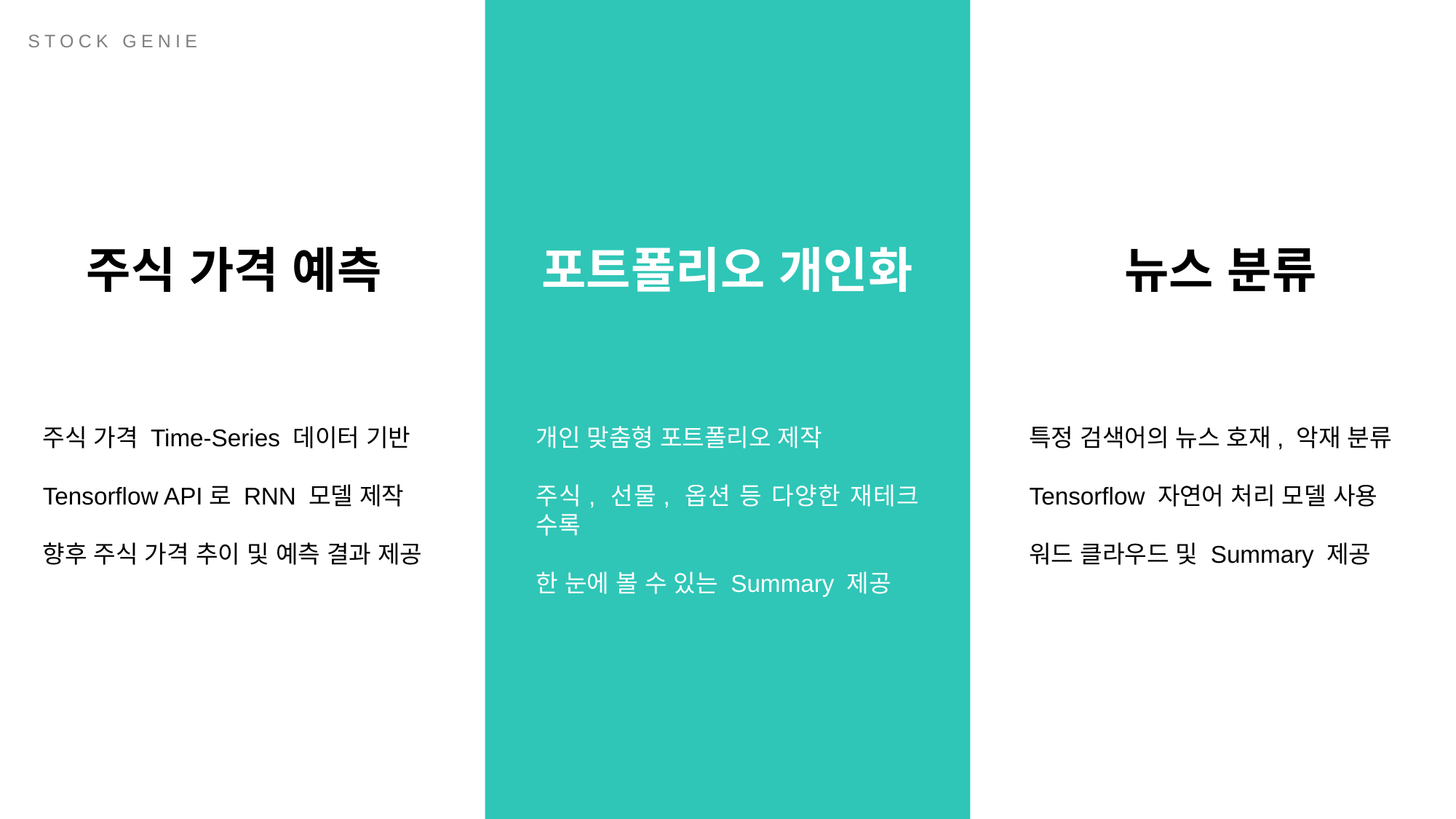

STOCK GENIE
뉴스 분류
주식 가격 예측
포트폴리오 개인화
특정 검색어의 뉴스 호재, 악재 분류

Tensorflow 자연어 처리 모델 사용

워드 클라우드 및 Summary 제공
개인 맞춤형 포트폴리오 제작

주식, 선물, 옵션 등 다양한 재테크 수록

한 눈에 볼 수 있는 Summary 제공
주식 가격 Time-Series 데이터 기반

Tensorflow API로 RNN 모델 제작

향후 주식 가격 추이 및 예측 결과 제공